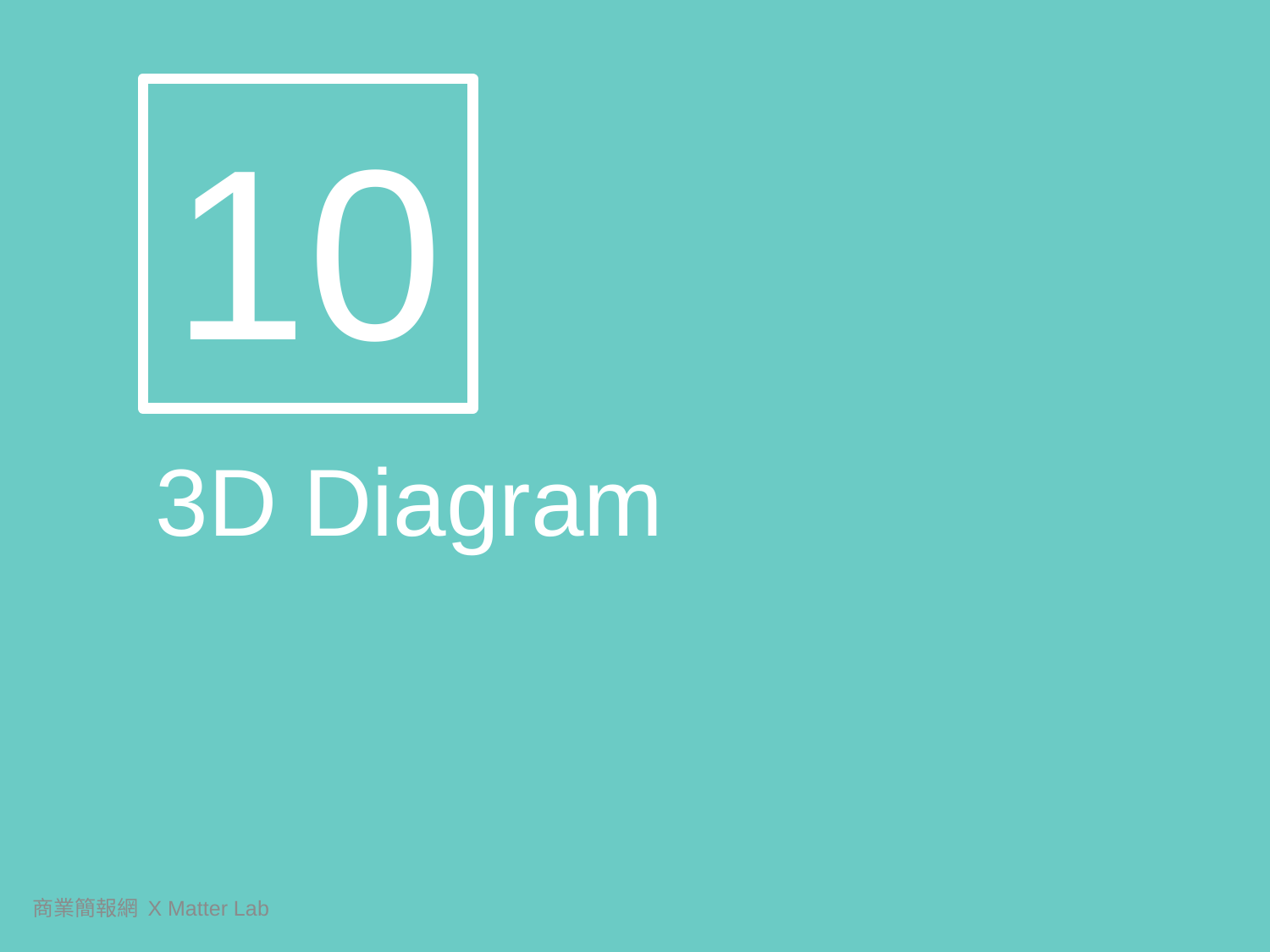

10
3D Diagram
商業簡報網 X Matter Lab
188